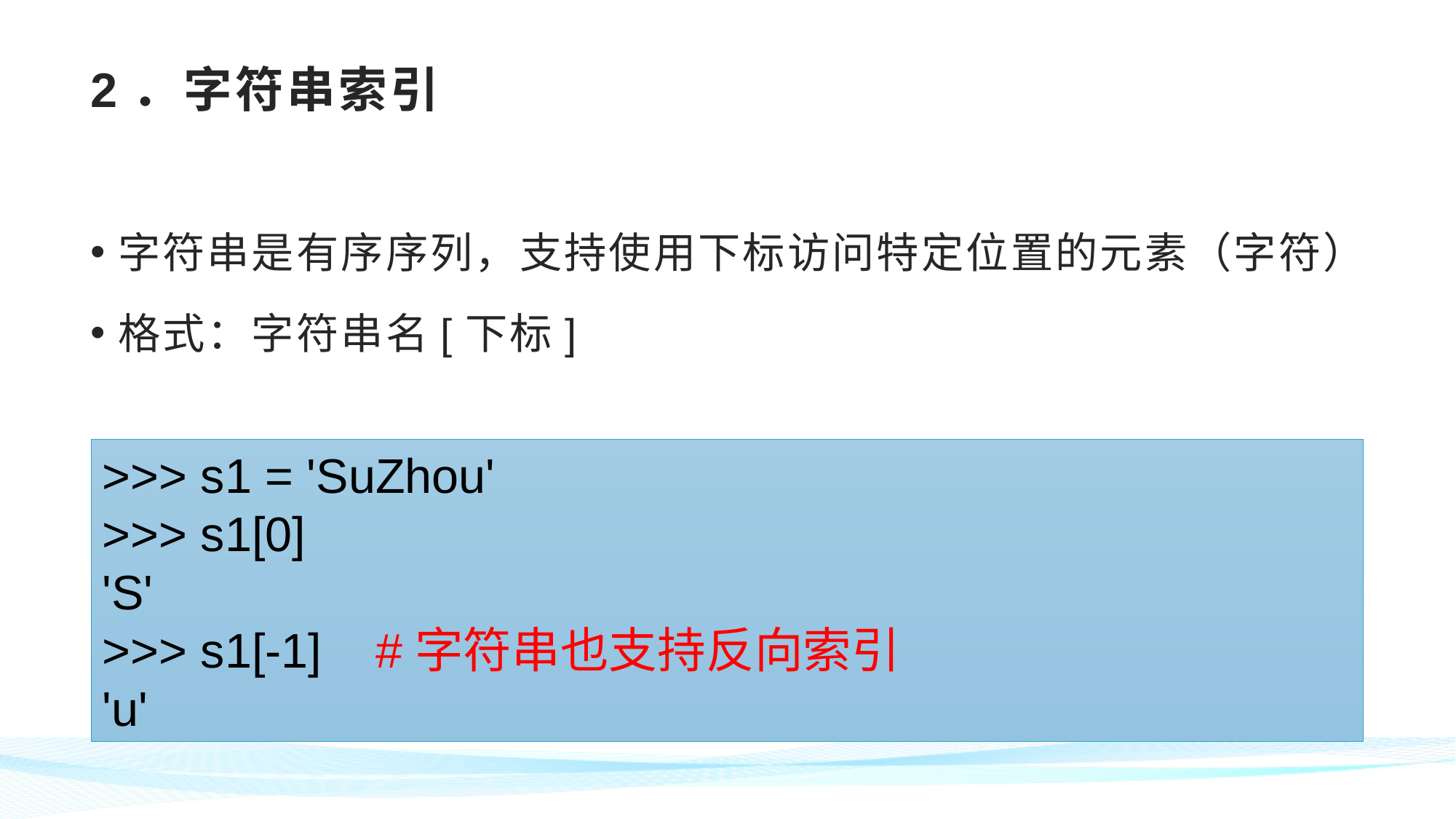

# 2．字符串索引

字符串是有序序列，支持使用下标访问特定位置的元素（字符）
格式：字符串名[下标]

>>> s1 = 'SuZhou'
>>> s1[0]
'S'
>>> s1[-1]    #字符串也支持反向索引
'u'